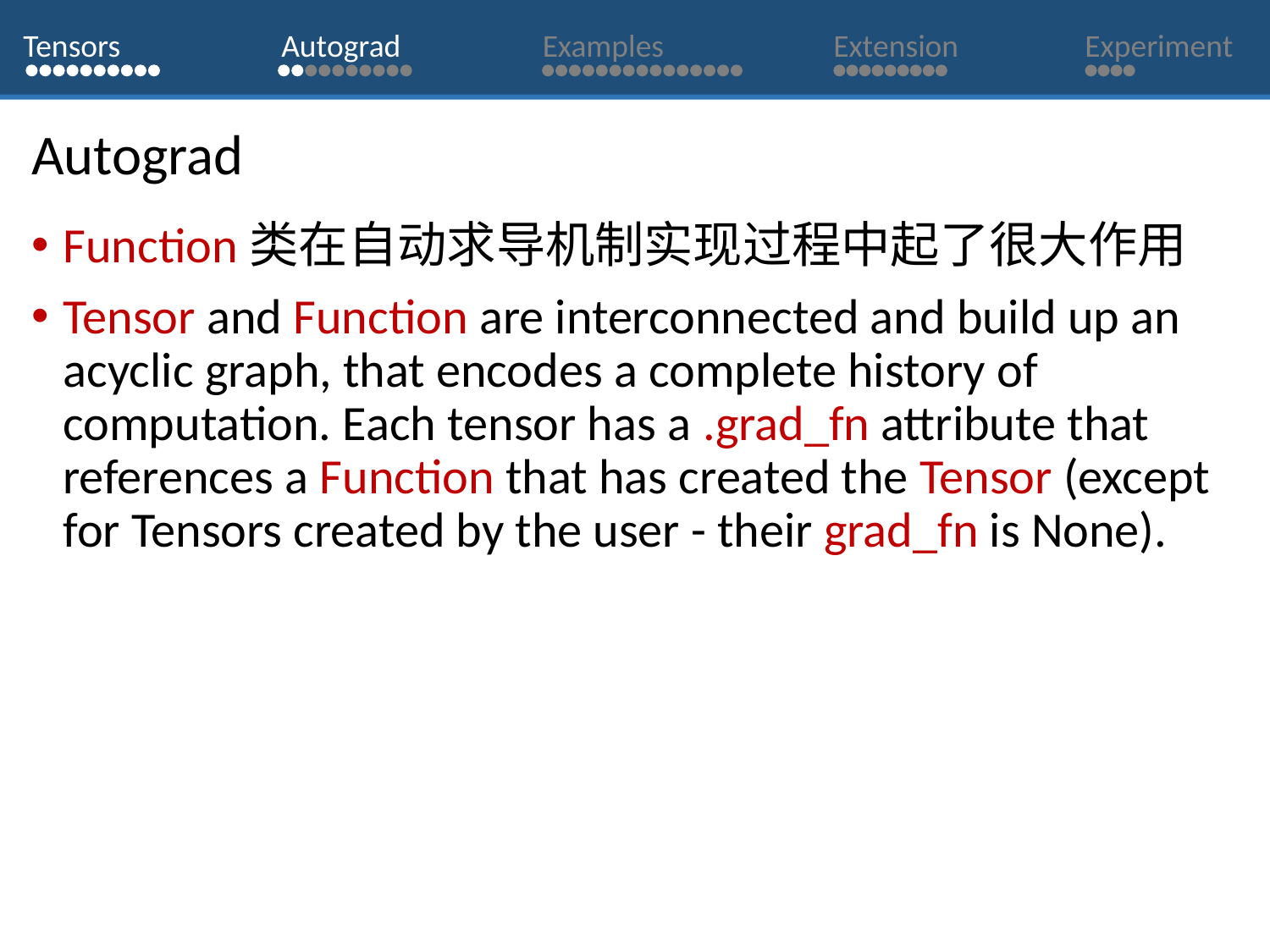

Tensors
Autograd
Examples
Extension
Experiment

# Autograd
Function类在自动求导机制实现过程中起了很大作用
Tensor and Function are interconnected and build up an acyclic graph, that encodes a complete history of computation. Each tensor has a .grad_fn attribute that references a Function that has created the Tensor (except for Tensors created by the user - their grad_fn is None).